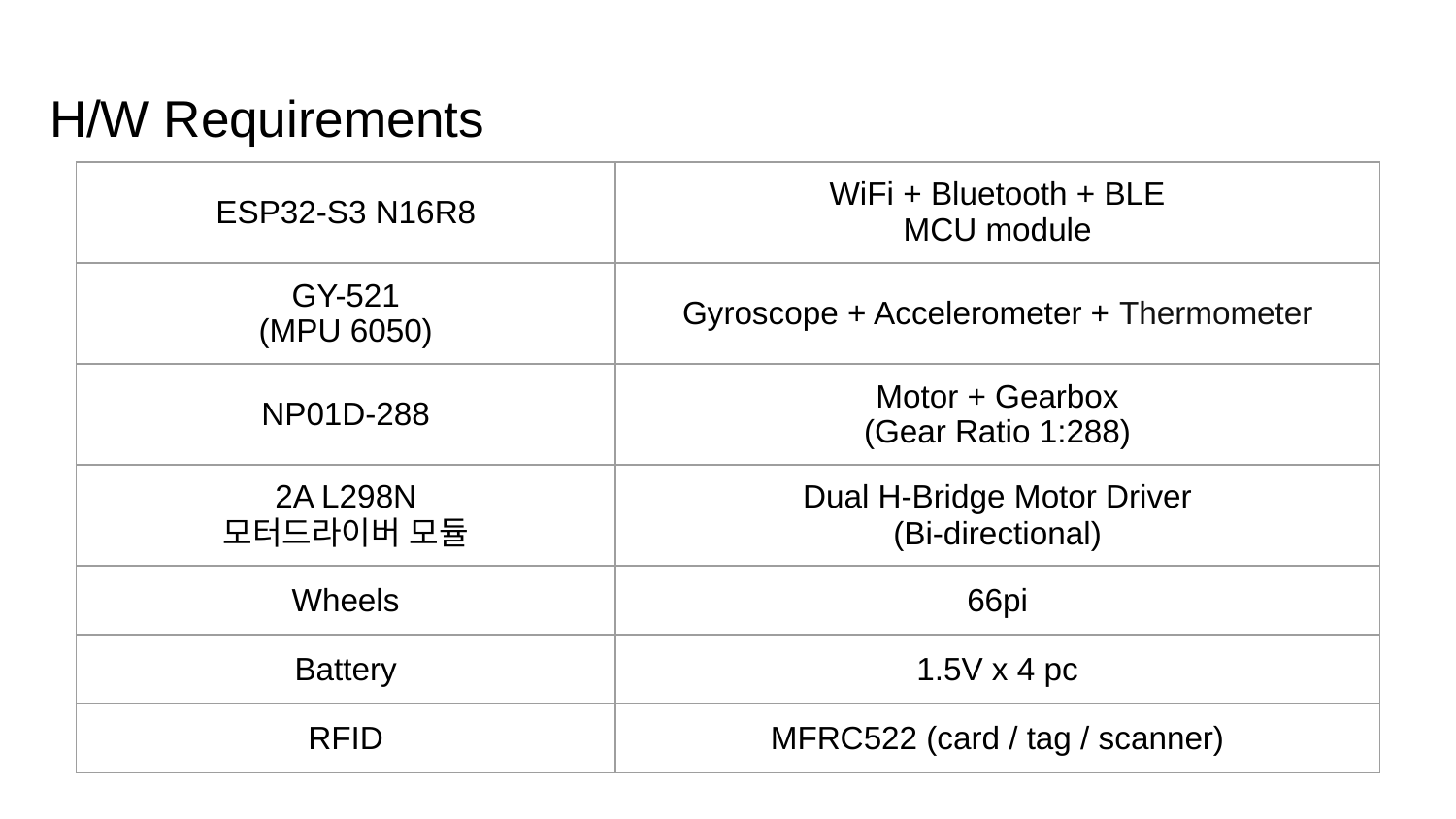

# H/W Requirements
| ESP32-S3 N16R8 | WiFi + Bluetooth + BLE MCU module |
| --- | --- |
| GY-521 (MPU 6050) | Gyroscope + Accelerometer + Thermometer |
| NP01D-288 | Motor + Gearbox (Gear Ratio 1:288) |
| 2A L298N 모터드라이버 모듈 | Dual H-Bridge Motor Driver (Bi-directional) |
| Wheels | 66pi |
| Battery | 1.5V x 4 pc |
| RFID | MFRC522 (card / tag / scanner) |